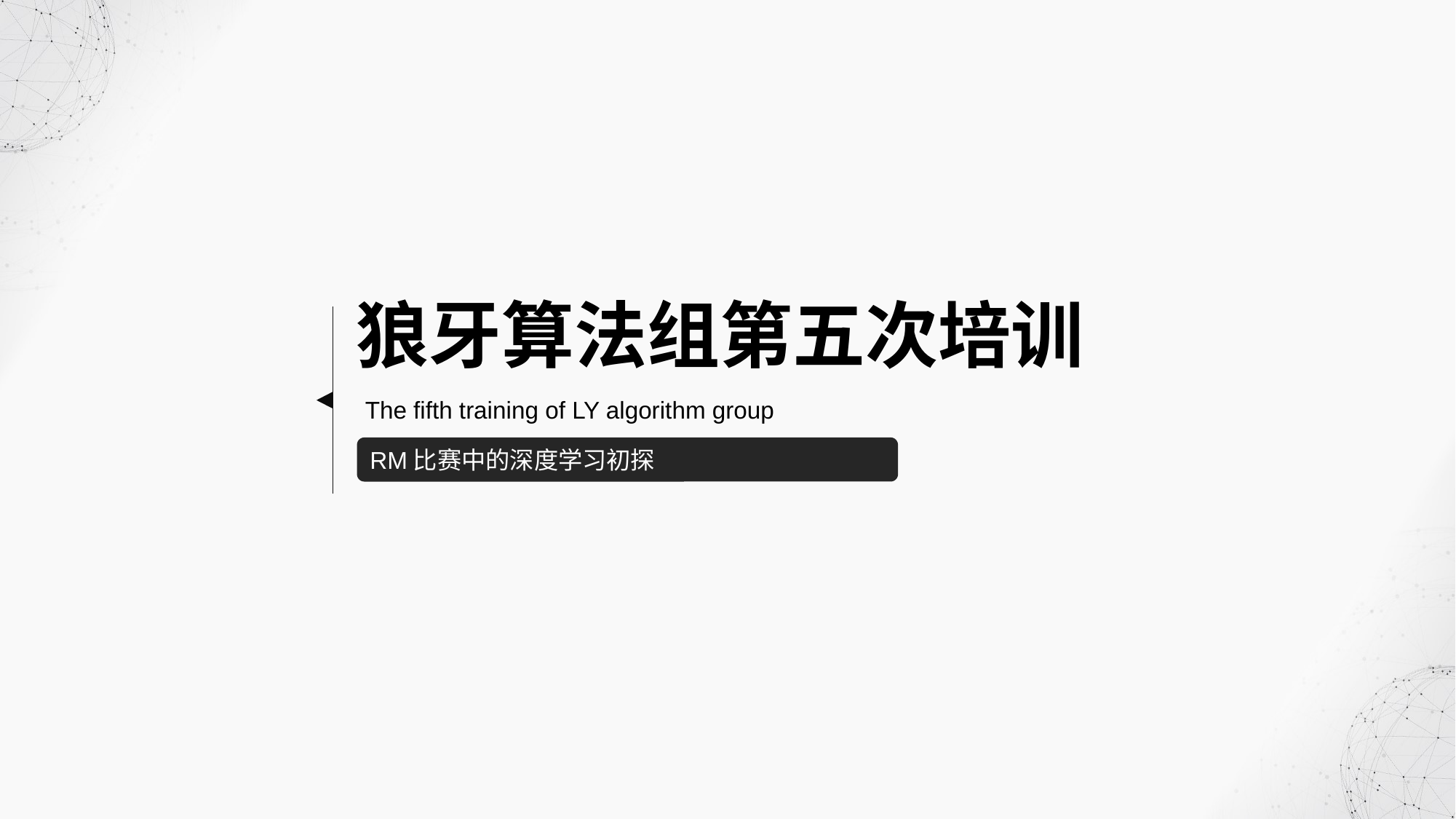

狼牙算法组第五次培训

The fifth training of LY algorithm group
RM比赛中的深度学习初探